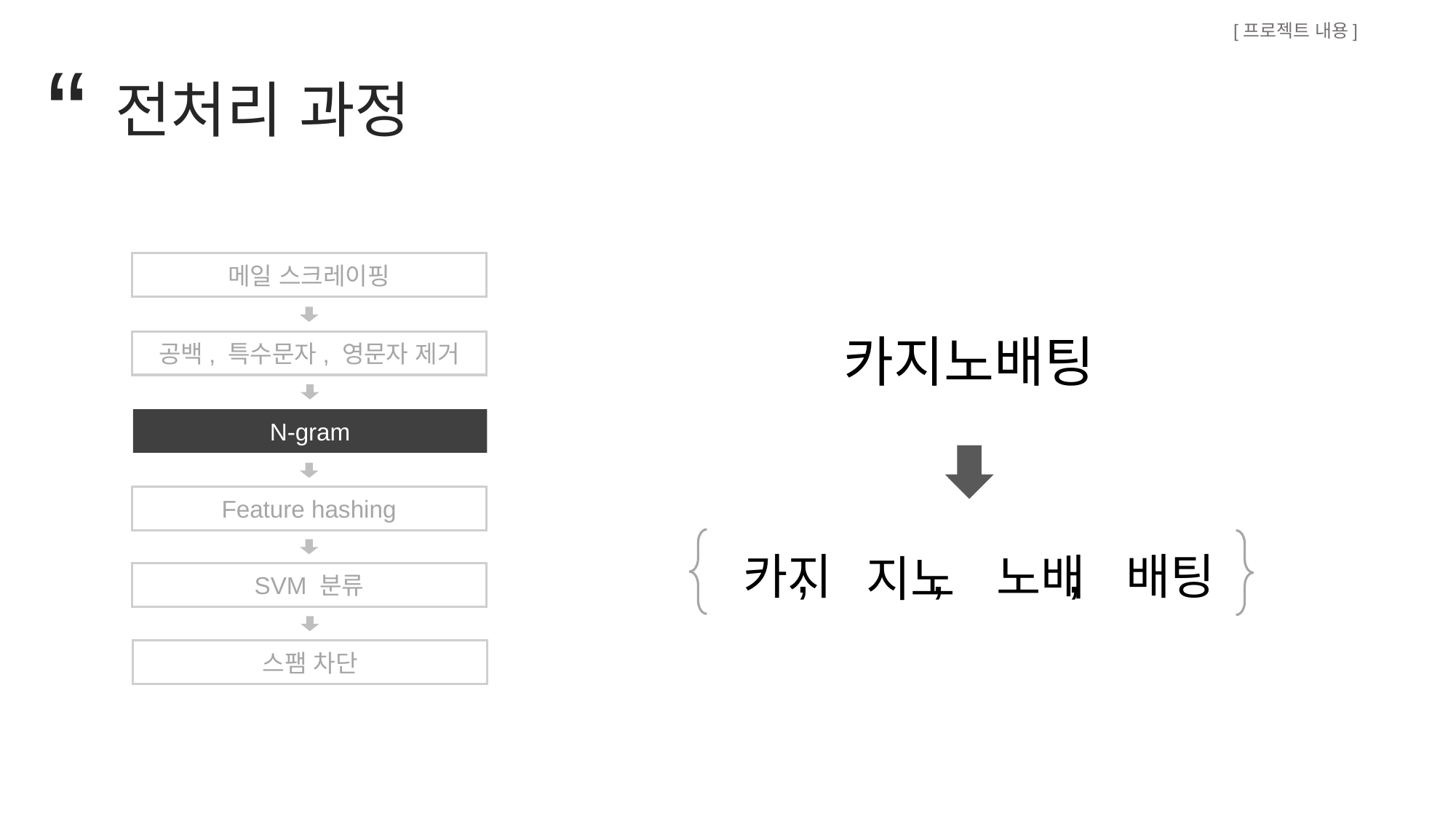

[프로젝트 내용]
“
전처리 과정
메일 스크레이핑

카지노배팅
공백, 특수문자, 영문자 제거

N-gram

Feature hashing

,        ,        ,

카지
배팅
노배
지노
SVM 분류

스팸 차단